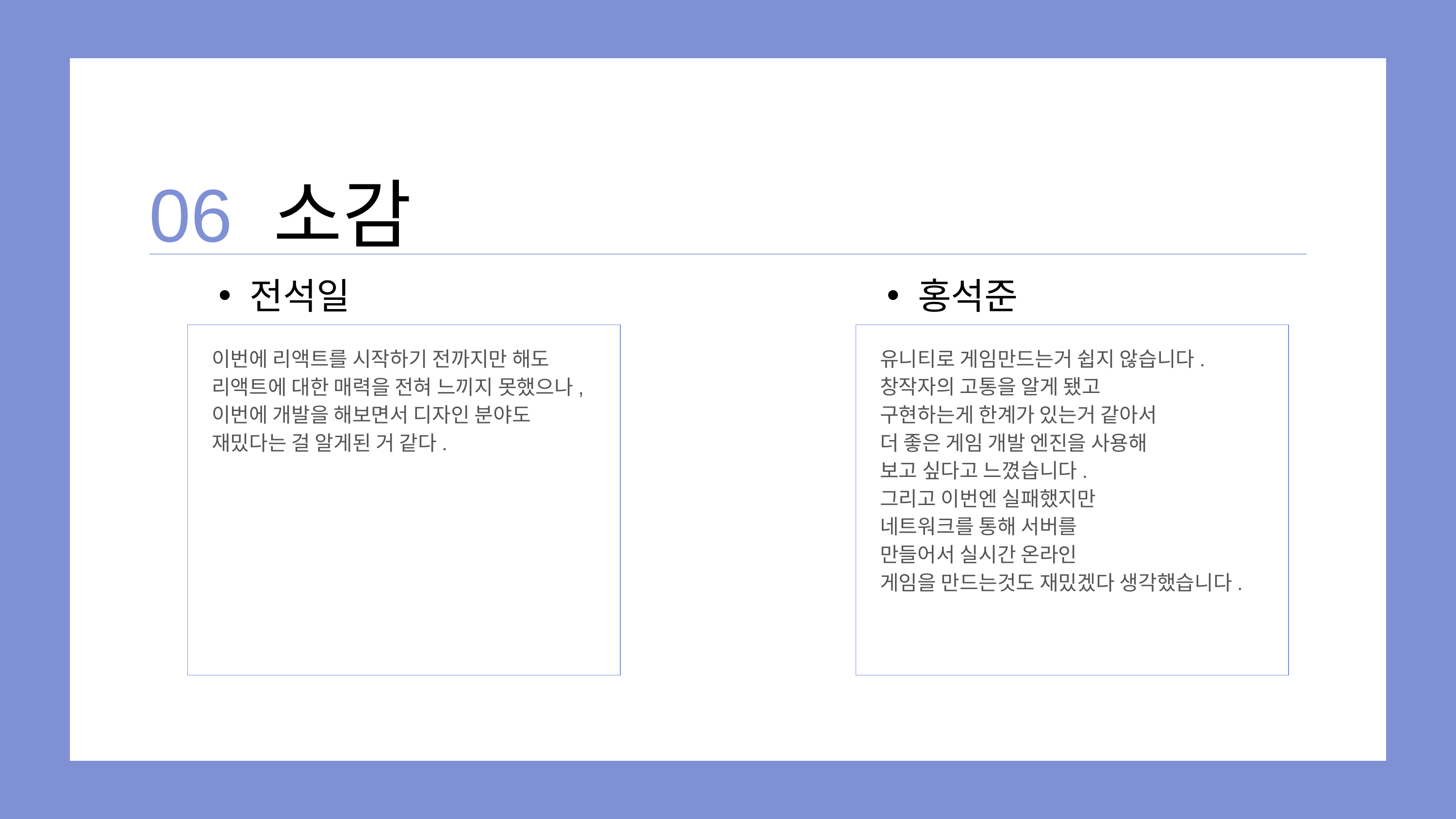

06
소감
전석일
홍석준

이번에 리액트를 시작하기 전까지만 해도 리액트에 대한 매력을 전혀 느끼지 못했으나, 이번에 개발을 해보면서 디자인 분야도 재밌다는 걸 알게된 거 같다.
유니티로 게임만드는거 쉽지 않습니다.
창작자의 고통을 알게 됐고
구현하는게 한계가 있는거 같아서
더 좋은 게임 개발 엔진을 사용해
보고 싶다고 느꼈습니다.
그리고 이번엔 실패했지만
네트워크를 통해 서버를
만들어서 실시간 온라인
게임을 만드는것도 재밌겠다 생각했습니다.